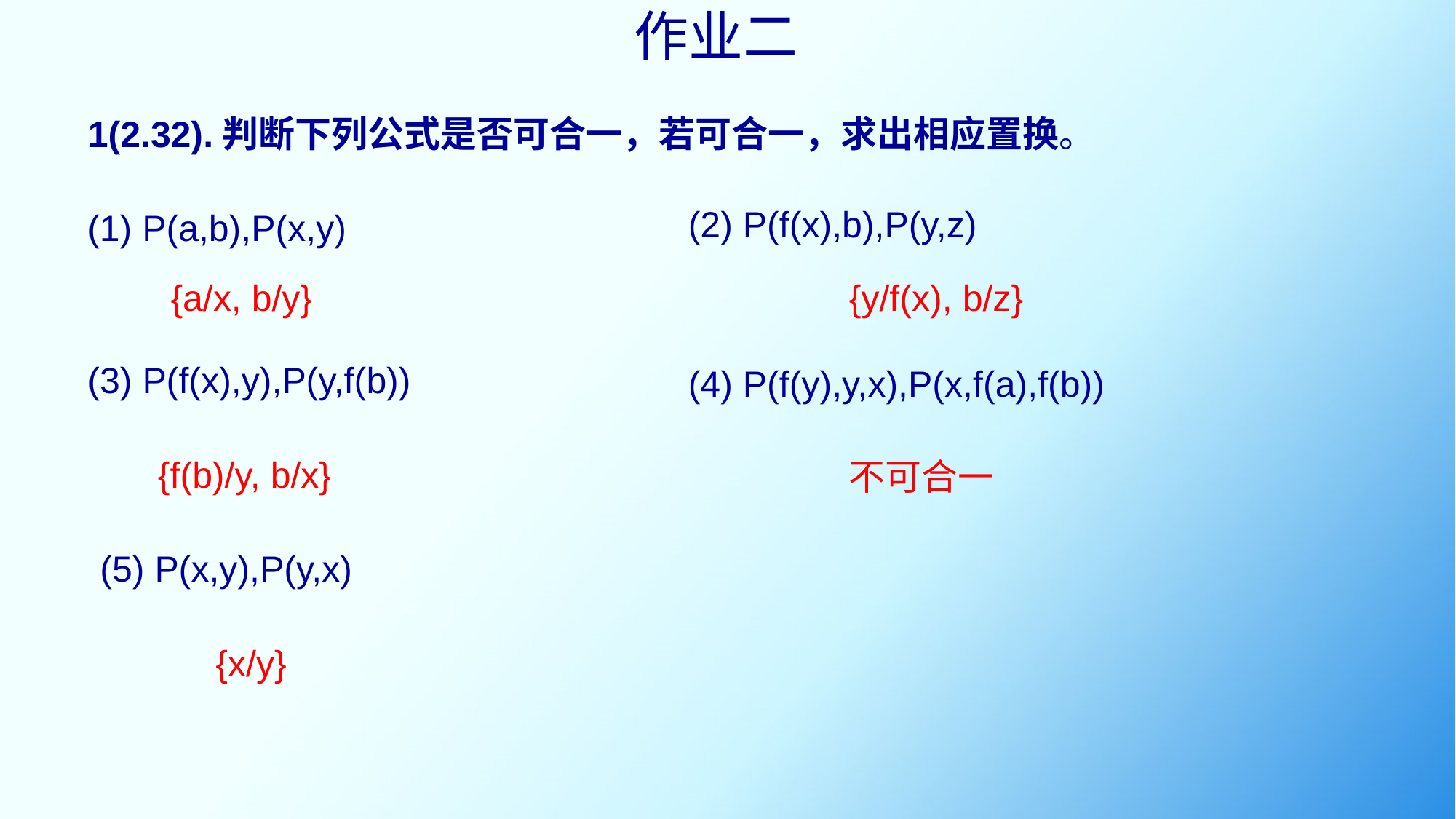

作业二
# 1(2.32).判断下列公式是否可合一，若可合一，求出相应置换。
(2) P(f(x),b),P(y,z)
P(a,b),P(x,y)
{y/f(x), b/z}
{a/x, b/y}
(3) P(f(x),y),P(y,f(b))
(4) P(f(y),y,x),P(x,f(a),f(b))
{f(b)/y, b/x}
不可合一
(5) P(x,y),P(y,x)
{x/y}